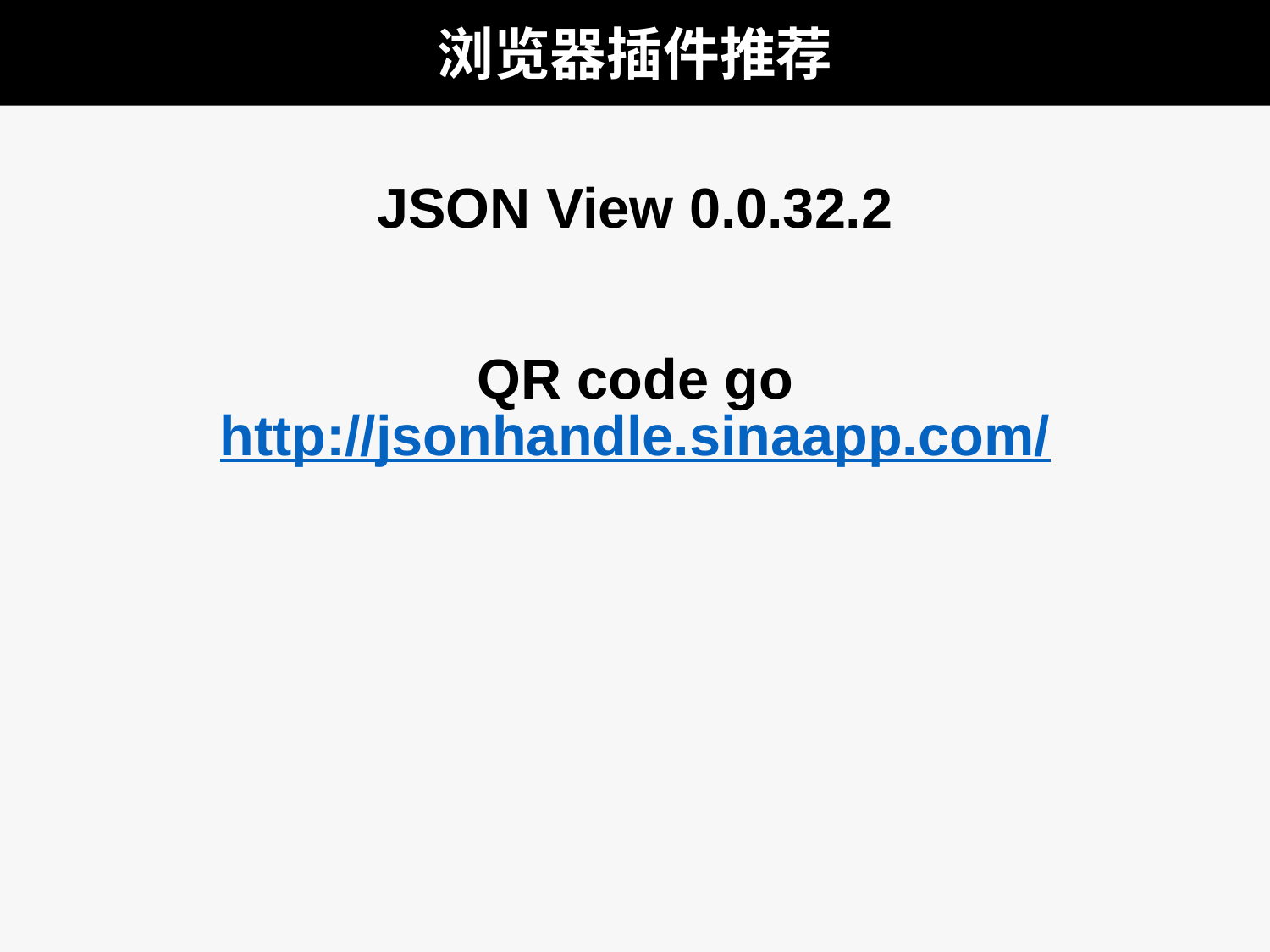

# 浏览器插件推荐
JSON View 0.0.32.2

QR code go
http://jsonhandle.sinaapp.com/